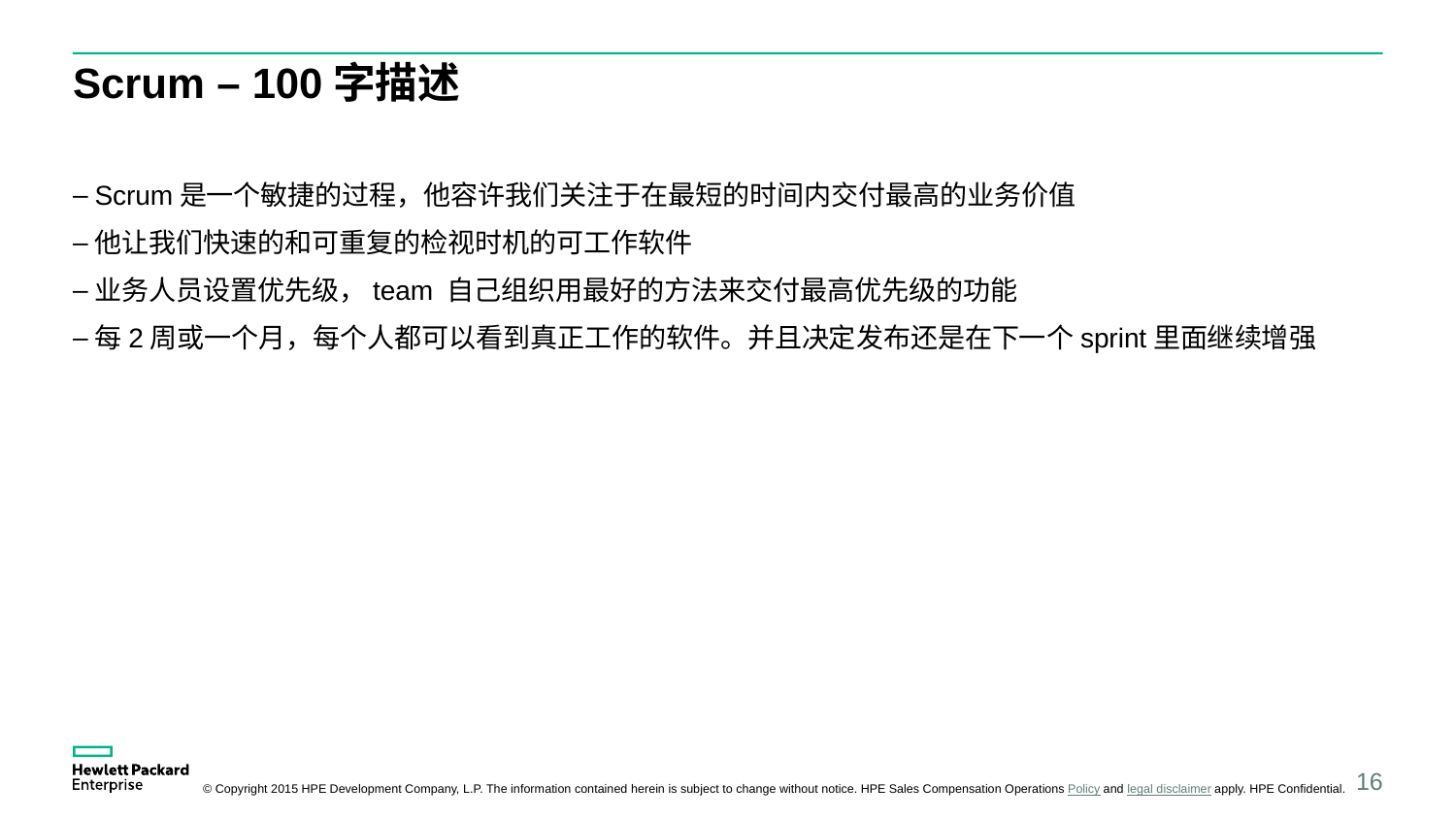

# Scrum – 100字描述
Scrum是一个敏捷的过程，他容许我们关注于在最短的时间内交付最高的业务价值
他让我们快速的和可重复的检视时机的可工作软件
业务人员设置优先级，team 自己组织用最好的方法来交付最高优先级的功能
每2周或一个月，每个人都可以看到真正工作的软件。并且决定发布还是在下一个sprint里面继续增强

16